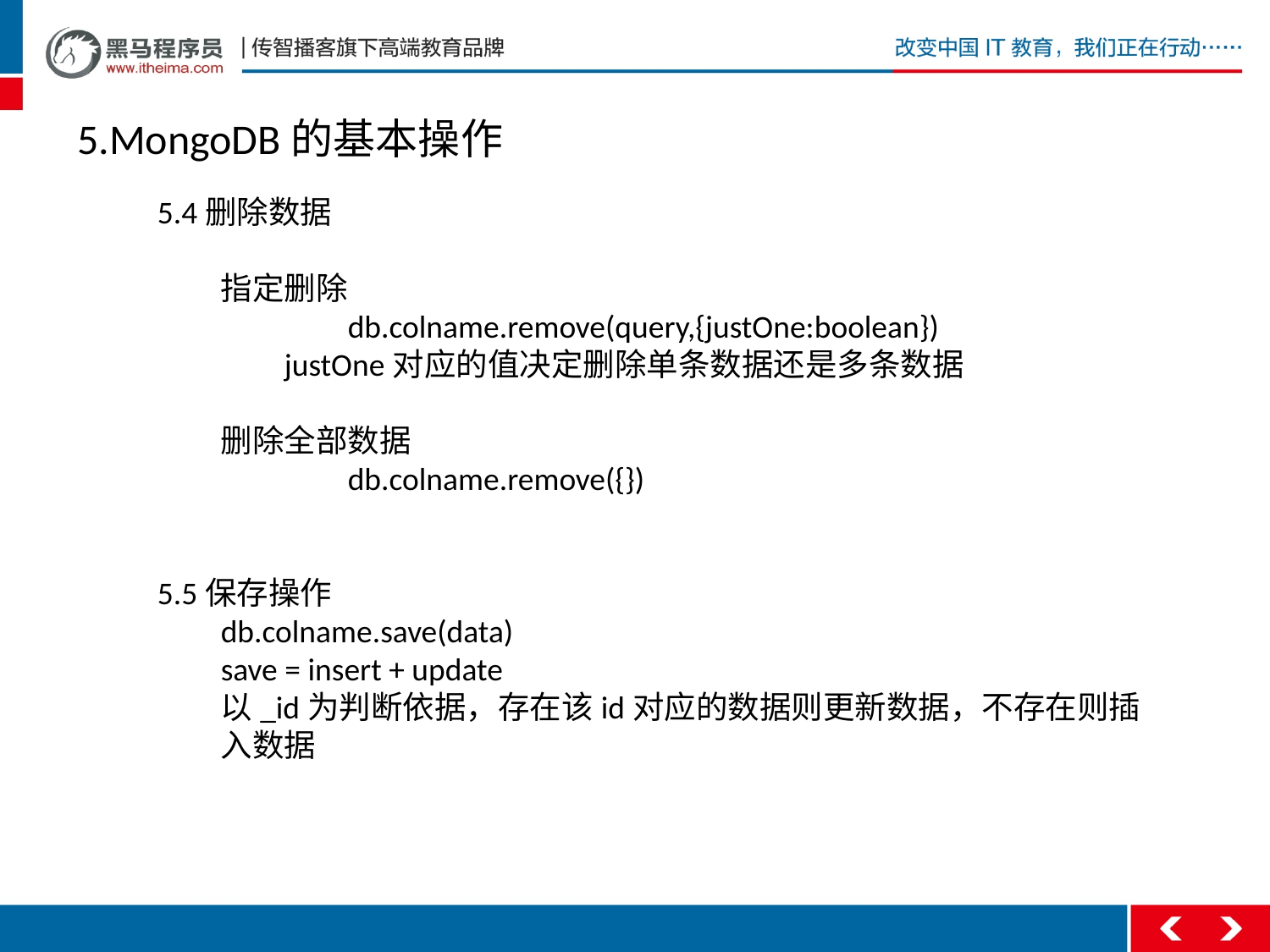

5.MongoDB的基本操作
5.4删除数据

指定删除
	db.colname.remove(query,{justOne:boolean})
	justOne对应的值决定删除单条数据还是多条数据

删除全部数据
	db.colname.remove({})

5.5保存操作
db.colname.save(data)
save = insert + update
以_id为判断依据，存在该id对应的数据则更新数据，不存在则插入数据